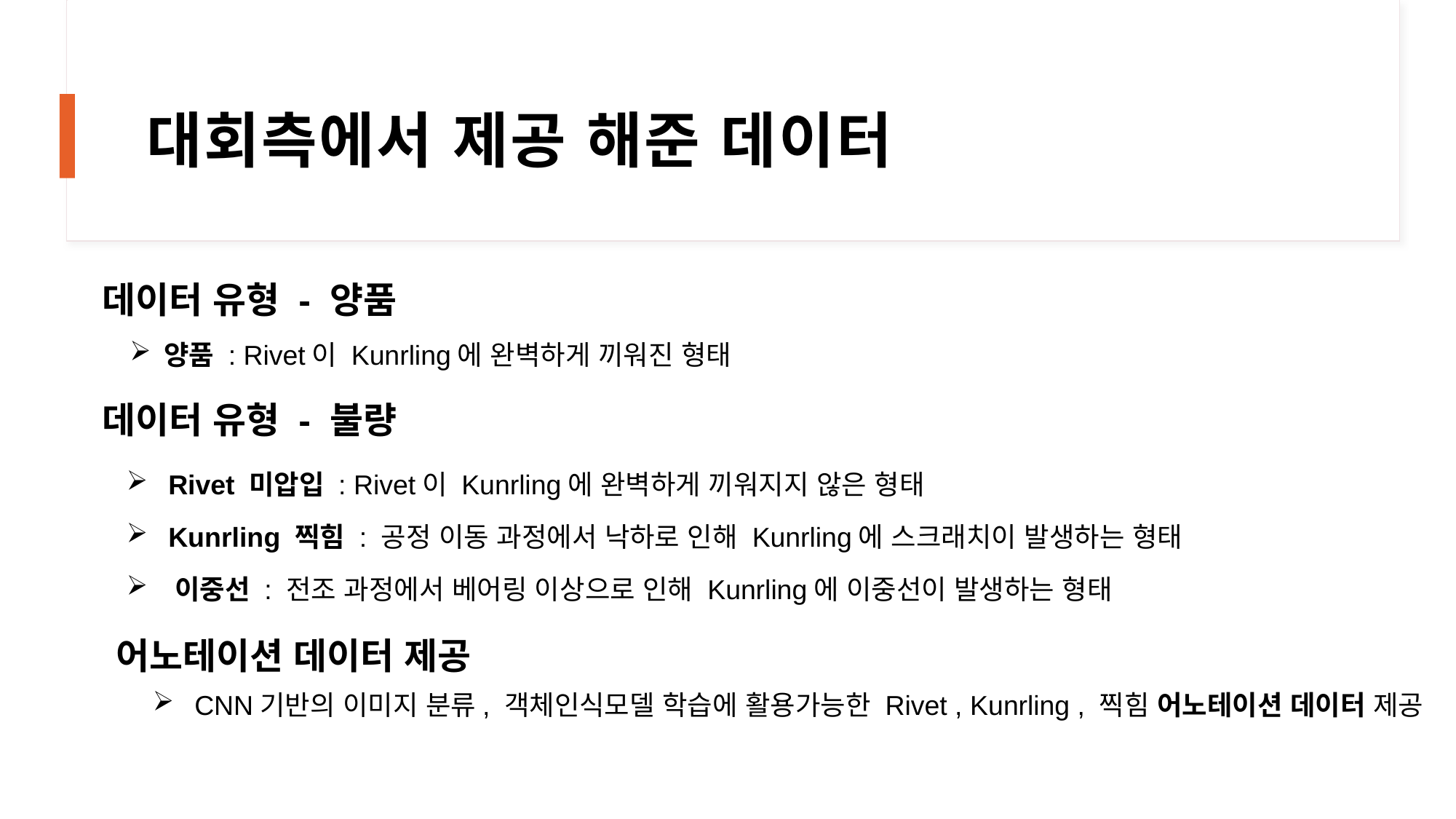

# 대회측에서 제공 해준 데이터
데이터 유형 - 양품
양품 : Rivet이 Kunrling에 완벽하게 끼워진 형태
데이터 유형 - 불량
 Rivet 미압입 : Rivet이 Kunrling에 완벽하게 끼워지지 않은 형태
 Kunrling 찍힘 : 공정 이동 과정에서 낙하로 인해 Kunrling에 스크래치이 발생하는 형태
 이중선 : 전조 과정에서 베어링 이상으로 인해 Kunrling에 이중선이 발생하는 형태
어노테이션 데이터 제공
 CNN기반의 이미지 분류, 객체인식모델 학습에 활용가능한 Rivet , Kunrling , 찍힘 어노테이션 데이터 제공